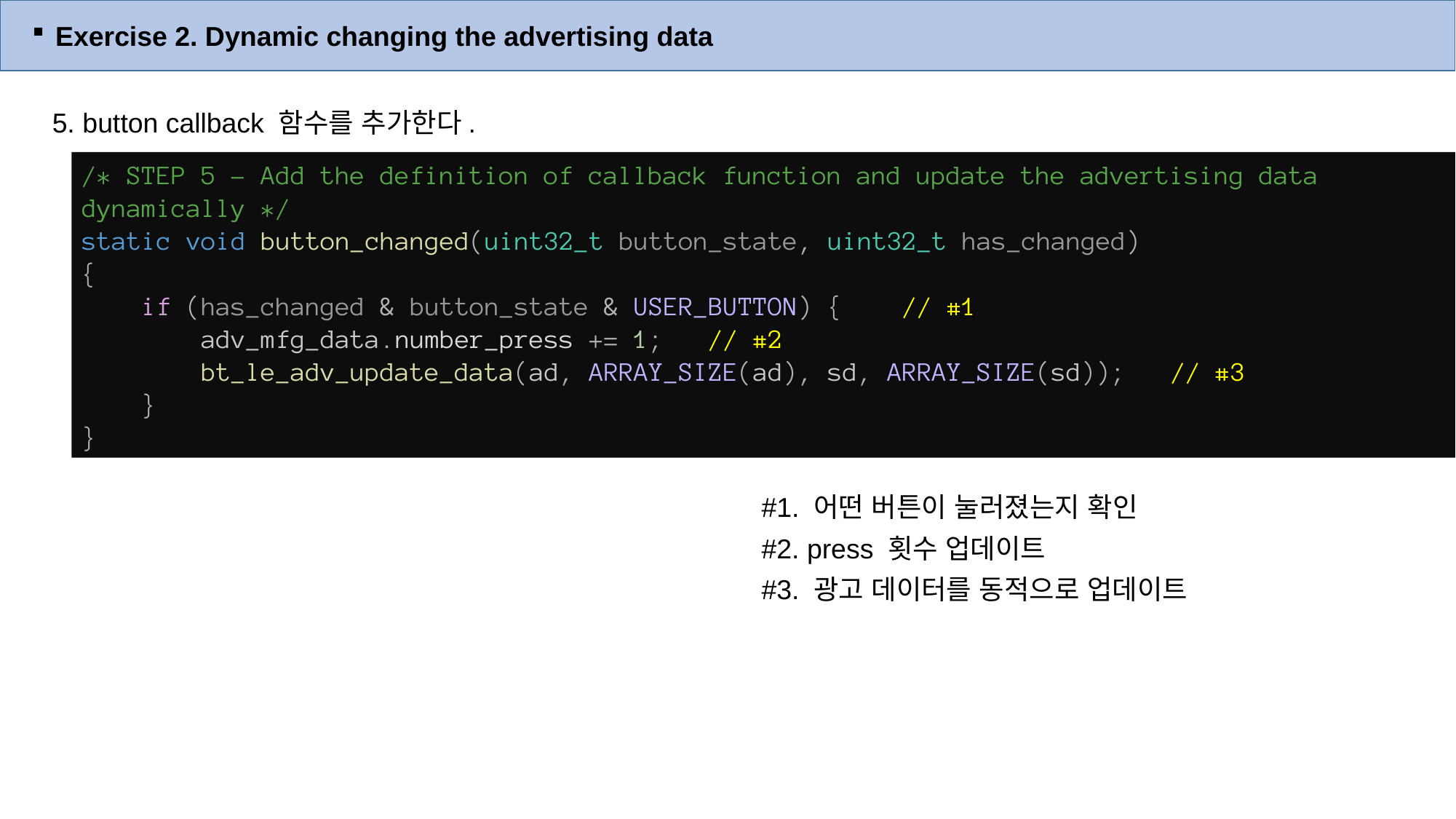

Exercise 2. Dynamic changing the advertising data
5. button callback 함수를 추가한다.
/* STEP 5 - Add the definition of callback function and update the advertising data dynamically */
static void button_changed(uint32_t button_state, uint32_t has_changed)
{
    if (has_changed & button_state & USER_BUTTON) {    // #1
        adv_mfg_data.number_press += 1;   // #2
        bt_le_adv_update_data(ad, ARRAY_SIZE(ad), sd, ARRAY_SIZE(sd));   // #3
    }
}
#1. 어떤 버튼이 눌러졌는지 확인
#2. press 횟수 업데이트
#3. 광고 데이터를 동적으로 업데이트